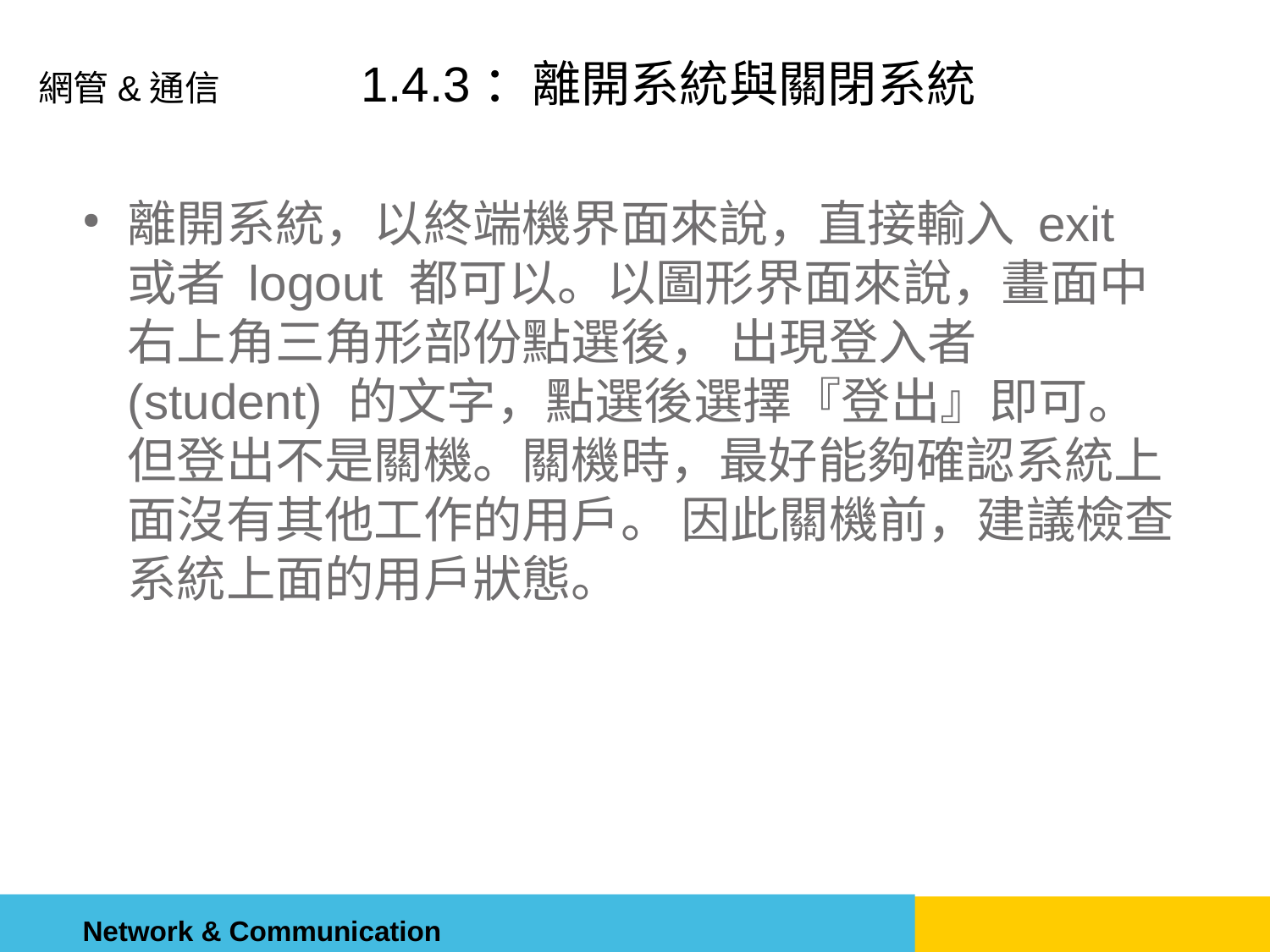

離開系統，以終端機界面來說，直接輸入 exit 或者 logout 都可以。以圖形界面來說，畫面中右上角三角形部份點選後， 出現登入者 (student) 的文字，點選後選擇『登出』即可。但登出不是關機。關機時，最好能夠確認系統上面沒有其他工作的用戶。 因此關機前，建議檢查系統上面的用戶狀態。

1.4.3：離開系統與關閉系統